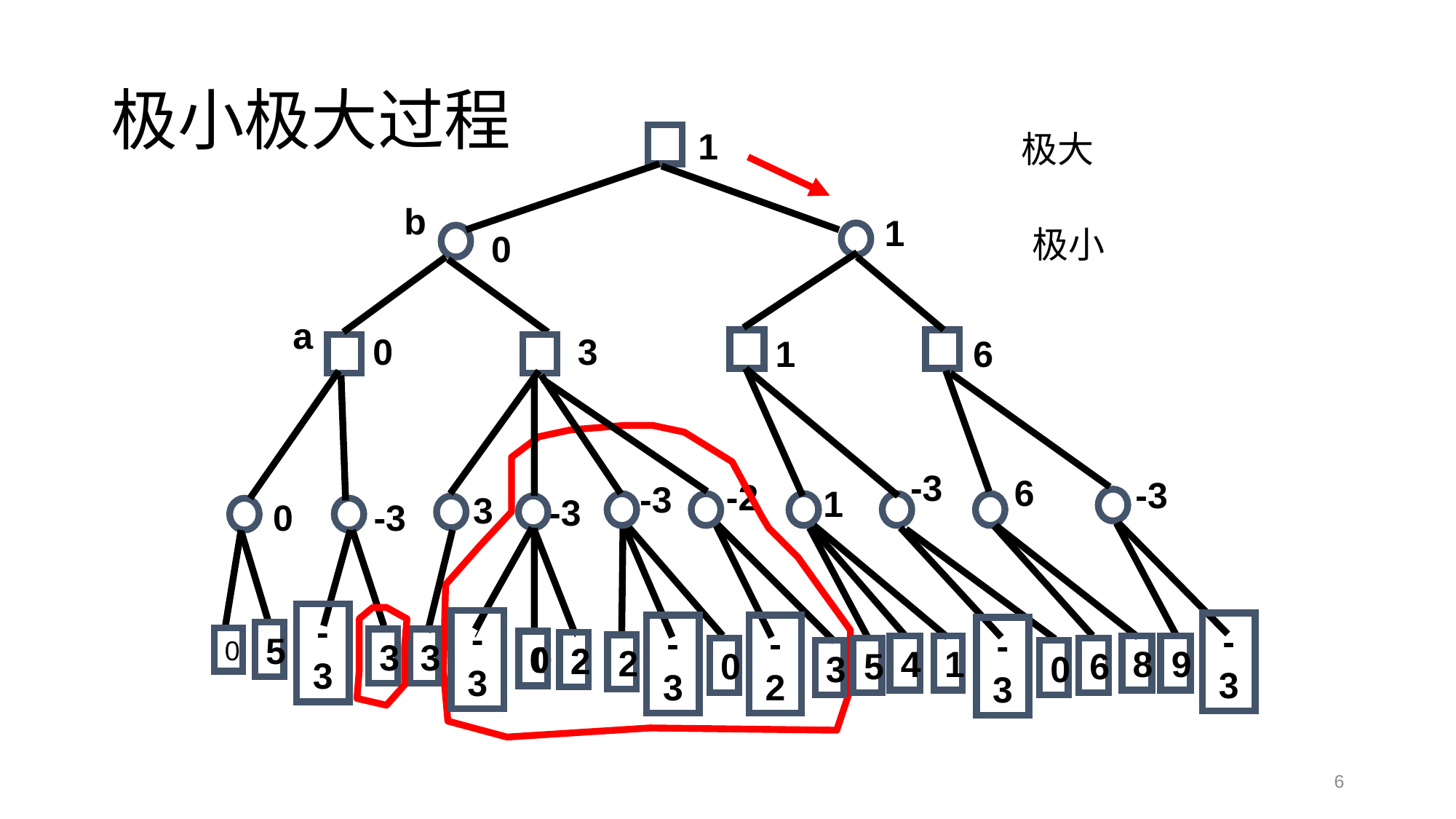

# 极小极大过程
1
极大

b
1
极小
0

a
0
3
1
6

-3
6
-3
-2
-3
1
3
-3
0
-3

-3

-3
-3
-3
-2
-3
5
0
3
3
0
0
2
2
2
4
1
8
9
0
5
6
3
0
6